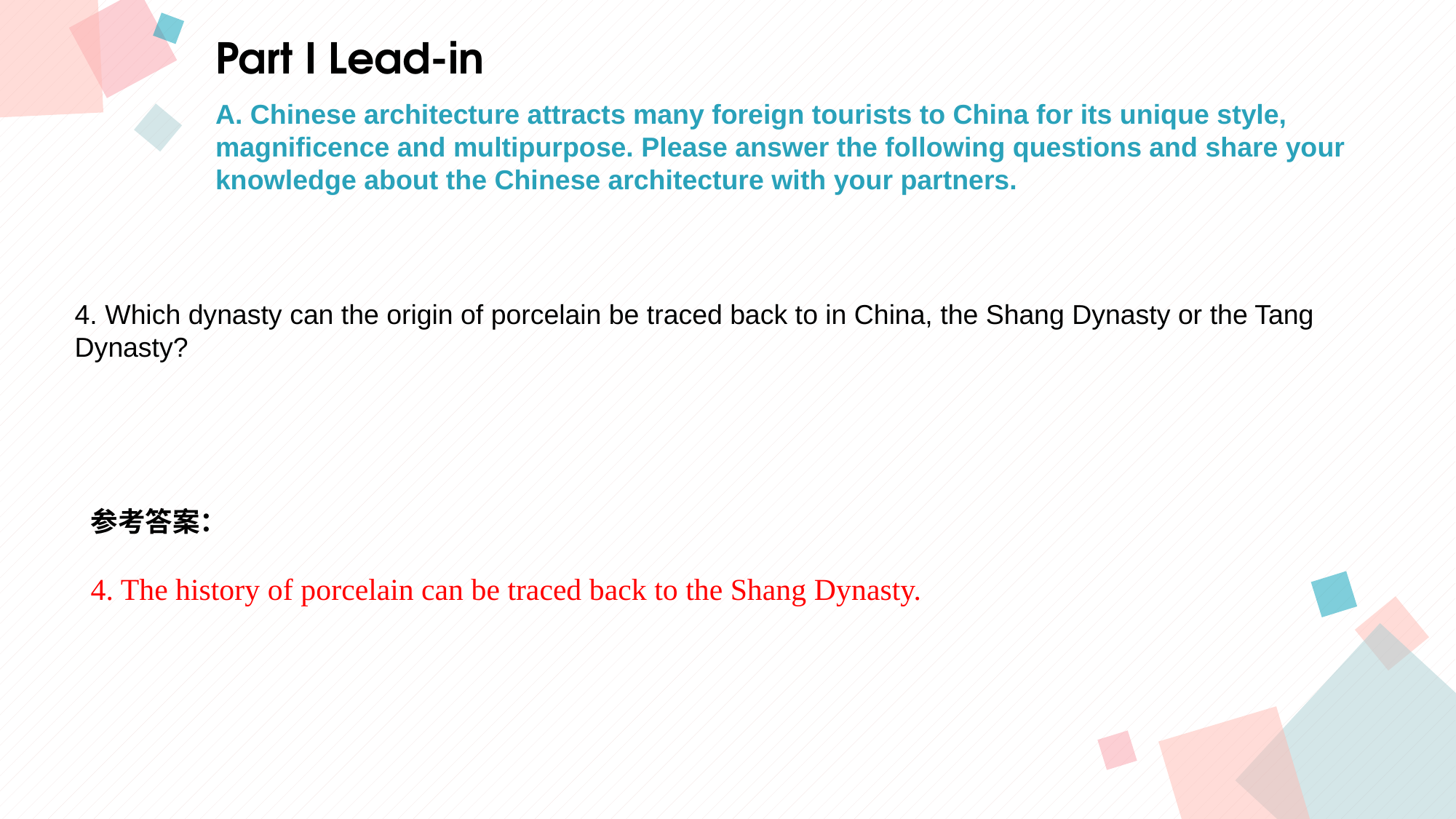

Part I Lead-in
A. Chinese architecture attracts many foreign tourists to China for its unique style, magnificence and multipurpose. Please answer the following questions and share your knowledge about the Chinese architecture with your partners.
4. Which dynasty can the origin of porcelain be traced back to in China, the Shang Dynasty or the Tang Dynasty?

参考答案：

4. The history of porcelain can be traced back to the Shang Dynasty.